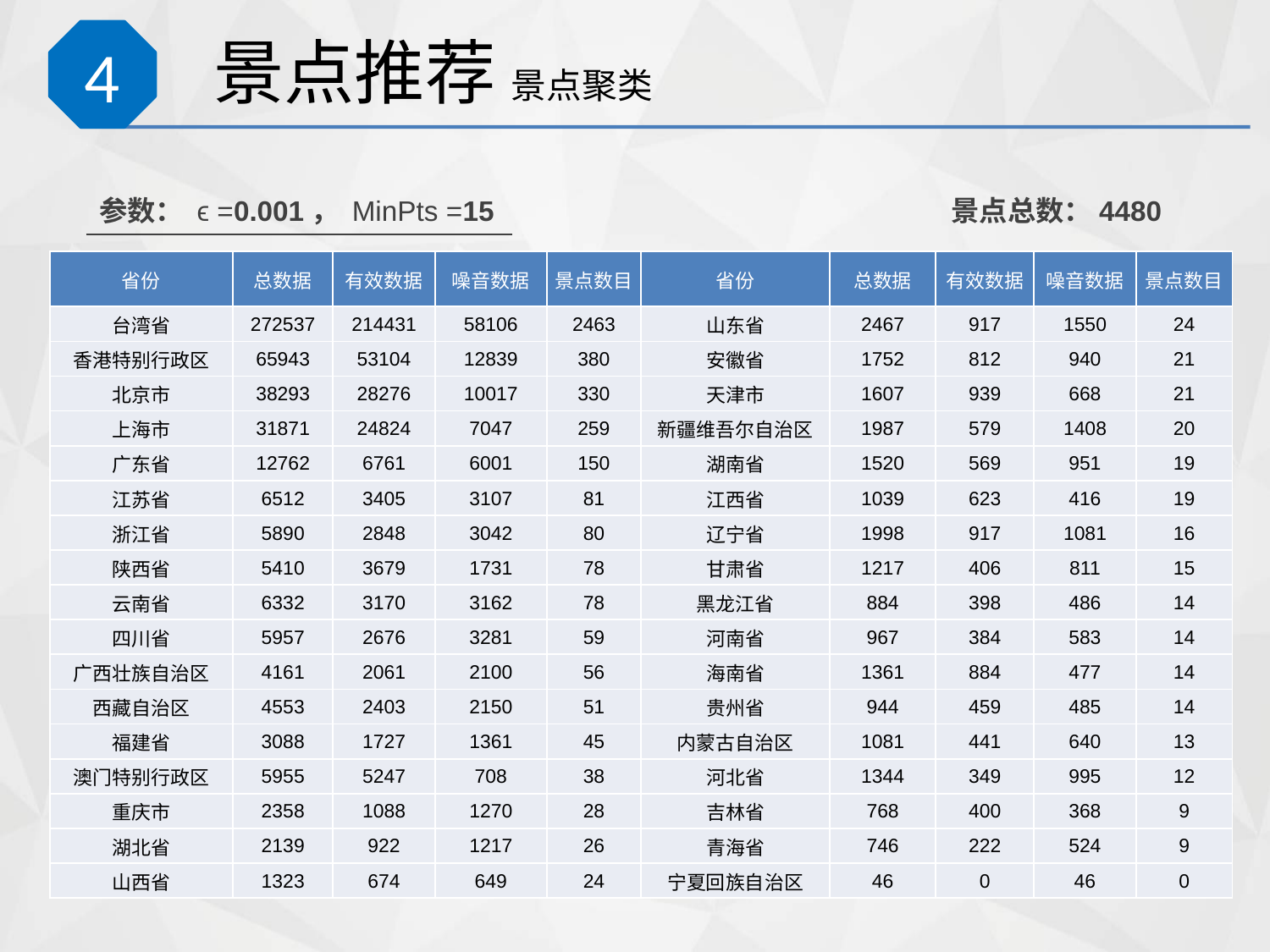

#
景点推荐 景点聚类
4
景点总数：4480
参数： ϵ =0.001， MinPts =15
| 省份 | 总数据 | 有效数据 | 噪音数据 | 景点数目 | 省份 | 总数据 | 有效数据 | 噪音数据 | 景点数目 |
| --- | --- | --- | --- | --- | --- | --- | --- | --- | --- |
| 台湾省 | 272537 | 214431 | 58106 | 2463 | 山东省 | 2467 | 917 | 1550 | 24 |
| 香港特别行政区 | 65943 | 53104 | 12839 | 380 | 安徽省 | 1752 | 812 | 940 | 21 |
| 北京市 | 38293 | 28276 | 10017 | 330 | 天津市 | 1607 | 939 | 668 | 21 |
| 上海市 | 31871 | 24824 | 7047 | 259 | 新疆维吾尔自治区 | 1987 | 579 | 1408 | 20 |
| 广东省 | 12762 | 6761 | 6001 | 150 | 湖南省 | 1520 | 569 | 951 | 19 |
| 江苏省 | 6512 | 3405 | 3107 | 81 | 江西省 | 1039 | 623 | 416 | 19 |
| 浙江省 | 5890 | 2848 | 3042 | 80 | 辽宁省 | 1998 | 917 | 1081 | 16 |
| 陕西省 | 5410 | 3679 | 1731 | 78 | 甘肃省 | 1217 | 406 | 811 | 15 |
| 云南省 | 6332 | 3170 | 3162 | 78 | 黑龙江省 | 884 | 398 | 486 | 14 |
| 四川省 | 5957 | 2676 | 3281 | 59 | 河南省 | 967 | 384 | 583 | 14 |
| 广西壮族自治区 | 4161 | 2061 | 2100 | 56 | 海南省 | 1361 | 884 | 477 | 14 |
| 西藏自治区 | 4553 | 2403 | 2150 | 51 | 贵州省 | 944 | 459 | 485 | 14 |
| 福建省 | 3088 | 1727 | 1361 | 45 | 内蒙古自治区 | 1081 | 441 | 640 | 13 |
| 澳门特别行政区 | 5955 | 5247 | 708 | 38 | 河北省 | 1344 | 349 | 995 | 12 |
| 重庆市 | 2358 | 1088 | 1270 | 28 | 吉林省 | 768 | 400 | 368 | 9 |
| 湖北省 | 2139 | 922 | 1217 | 26 | 青海省 | 746 | 222 | 524 | 9 |
| 山西省 | 1323 | 674 | 649 | 24 | 宁夏回族自治区 | 46 | 0 | 46 | 0 |